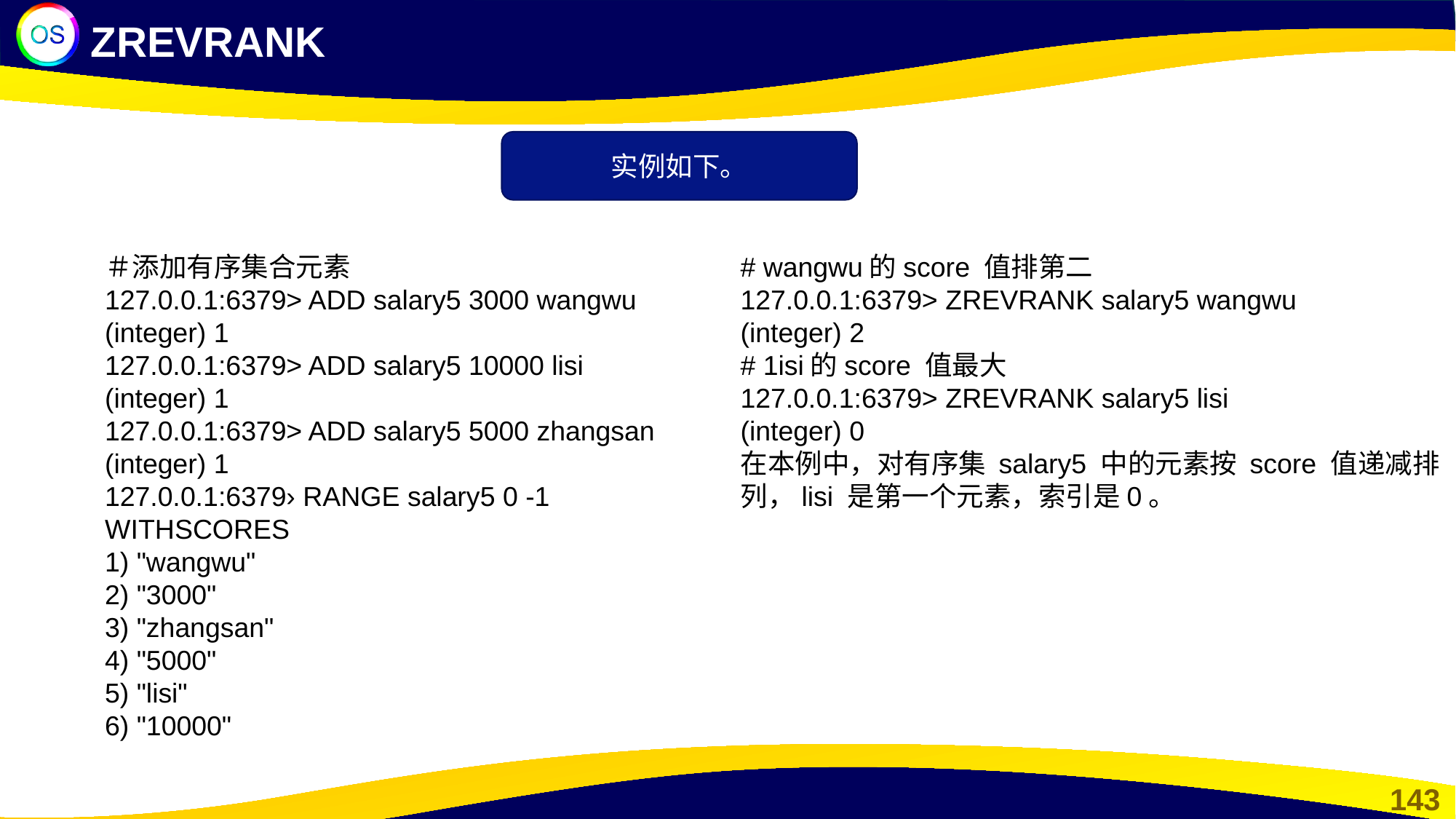

ZREVRANK
实例如下。
＃添加有序集合元素
127.0.0.1:6379> ADD salary5 3000 wangwu
(integer) 1
127.0.0.1:6379> ADD salary5 10000 lisi
(integer) 1
127.0.0.1:6379> ADD salary5 5000 zhangsan
(integer) 1
127.0.0.1:6379› RANGE salary5 0 -1 WITHSCORES
1) "wangwu"
2) "3000"
3) "zhangsan"
4) "5000"
5) "lisi"
6) "10000"
# wangwu的score 值排第二
127.0.0.1:6379> ZREVRANK salary5 wangwu
(integer) 2
# 1isi的score 值最大
127.0.0.1:6379> ZREVRANK salary5 lisi
(integer) 0
在本例中，对有序集 salary5 中的元素按 score 值递减排列，lisi 是第一个元素，索引是0。